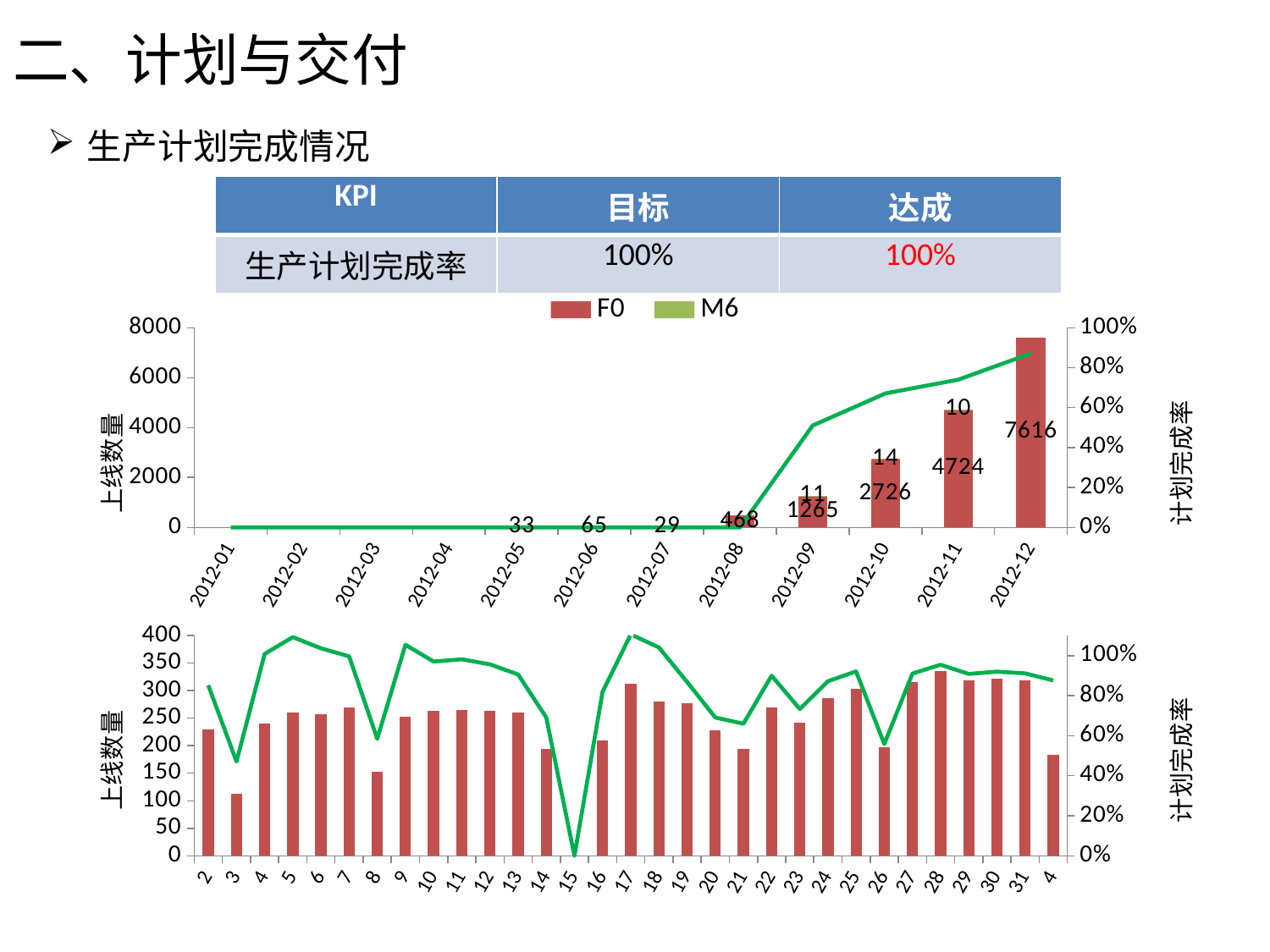

# 二、计划与交付
生产计划完成情况
| KPI | 目标 | 达成 |
| --- | --- | --- |
| 生产计划完成率 | 100% | 100% |

### Chart

| Category | F0 | M6 | 6B | 计划完成率 |
|---|---|---|---|---|
| 40909 | None | None | None | 0.0 |
| 40940 | None | None | None | 0.0 |
| 40969 | None | None | None | 0.0 |
| 41000 | None | None | None | 0.0 |
| 41030 | 33.0 | None | None | 0.0 |
| 41061 | 65.0 | None | None | 0.0 |
| 41091 | 29.0 | None | None | 0.0 |
| 41122 | 468.0 | None | None | 0.0 |
| 41153 | 1265.0 | 11.0 | None | 0.5104 |
| 41183 | 2726.0 | 14.0 | None | 0.6712395884370407 |
| 41214 | 4724.0 | 10.0 | None | 0.7398030942334748 |
| 41244 | 7616.0 | None | None | 0.8713958810068649 |

### Chart

| Category | F0 | M6 | 6B | 计划完成率 |
|---|---|---|---|---|
| 2 | 230.0 | 0.0 | None | 0.8518518518518519 |
| 3 | 113.0 | 0.0 | None | 0.4708333333333333 |
| 4 | 240.0 | 0.0 | None | 1.0084033613445378 |
| 5 | 260.0 | 0.0 | None | 1.0924369747899159 |
| 6 | 257.0 | 0.0 | None | 1.0362903225806452 |
| 7 | 270.0 | 0.0 | None | 0.996309963099631 |
| 8 | 152.0 | 0.0 | None | 0.5846153846153846 |
| 9 | 253.0 | 0.0 | None | 1.0541666666666667 |
| 10 | 263.0 | 0.0 | None | 0.9704797047970479 |
| 11 | 265.0 | 0.0 | None | 0.9814814814814815 |
| 12 | 263.0 | 0.0 | None | 0.9563636363636364 |
| 13 | 260.0 | 0.0 | None | 0.9059233449477352 |
| 14 | 195.0 | 0.0 | None | 0.6914893617021277 |
| 15 | 0.0 | 0.0 | None | 0.0 |
| 16 | 209.0 | 0.0 | None | 0.8196078431372549 |
| 17 | 313.0 | 0.0 | None | 1.1060070671378093 |
| 18 | 281.0 | 0.0 | None | 1.0407407407407407 |
| 19 | 277.0 | 0.0 | None | 0.8683385579937304 |
| 20 | 228.0 | 0.0 | None | 0.6909090909090909 |
| 21 | 194.0 | 0.0 | None | 0.6598639455782312 |
| 22 | 270.0 | 0.0 | None | 0.9 |
| 23 | 242.0 | 0.0 | None | 0.7333333333333333 |
| 24 | 286.0 | 0.0 | None | 0.8719512195121951 |
| 25 | 304.0 | 0.0 | None | 0.9212121212121213 |
| 26 | 197.0 | 0.0 | None | 0.5580736543909348 |
| 27 | 315.0 | 0.0 | None | 0.9104046242774566 |
| 28 | 335.0 | 0.0 | None | 0.9544159544159544 |
| 29 | 319.0 | 0.0 | None | 0.9088319088319088 |
| 30 | 322.0 | 0.0 | None | 0.92 |
| 31 | 319.0 | 0.0 | None | 0.9114285714285715 |
| 41275 | 184.0 | 0.0 | None | 0.8761904761904762 |